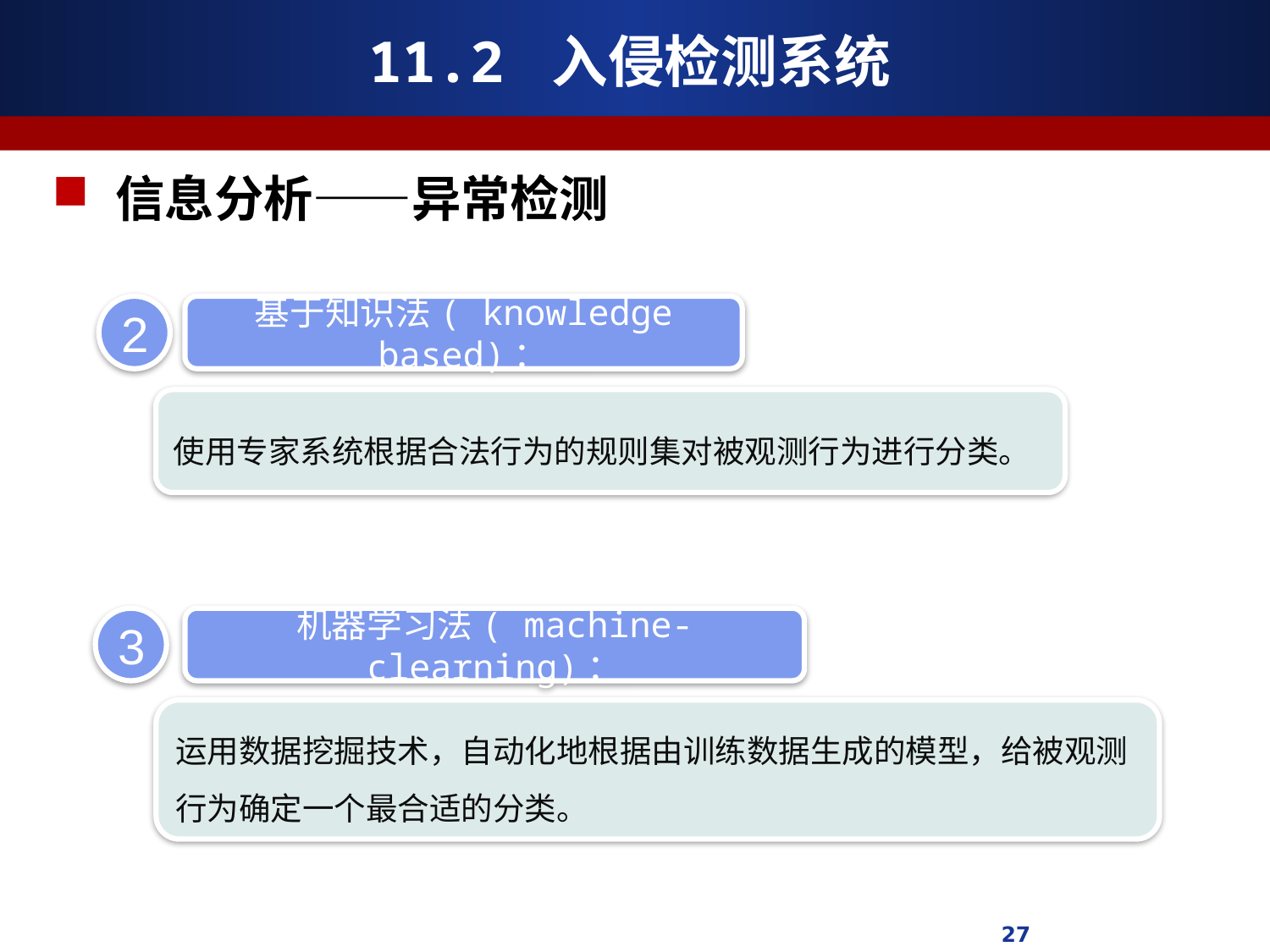

# 11.2 入侵检测系统
信息分析——异常检测
2
基于知识法( knowledge based)：
使用专家系统根据合法行为的规则集对被观测行为进行分类。
3
机器学习法( machine- clearning)：
运用数据挖掘技术，自动化地根据由训练数据生成的模型，给被观测行为确定一个最合适的分类。
27